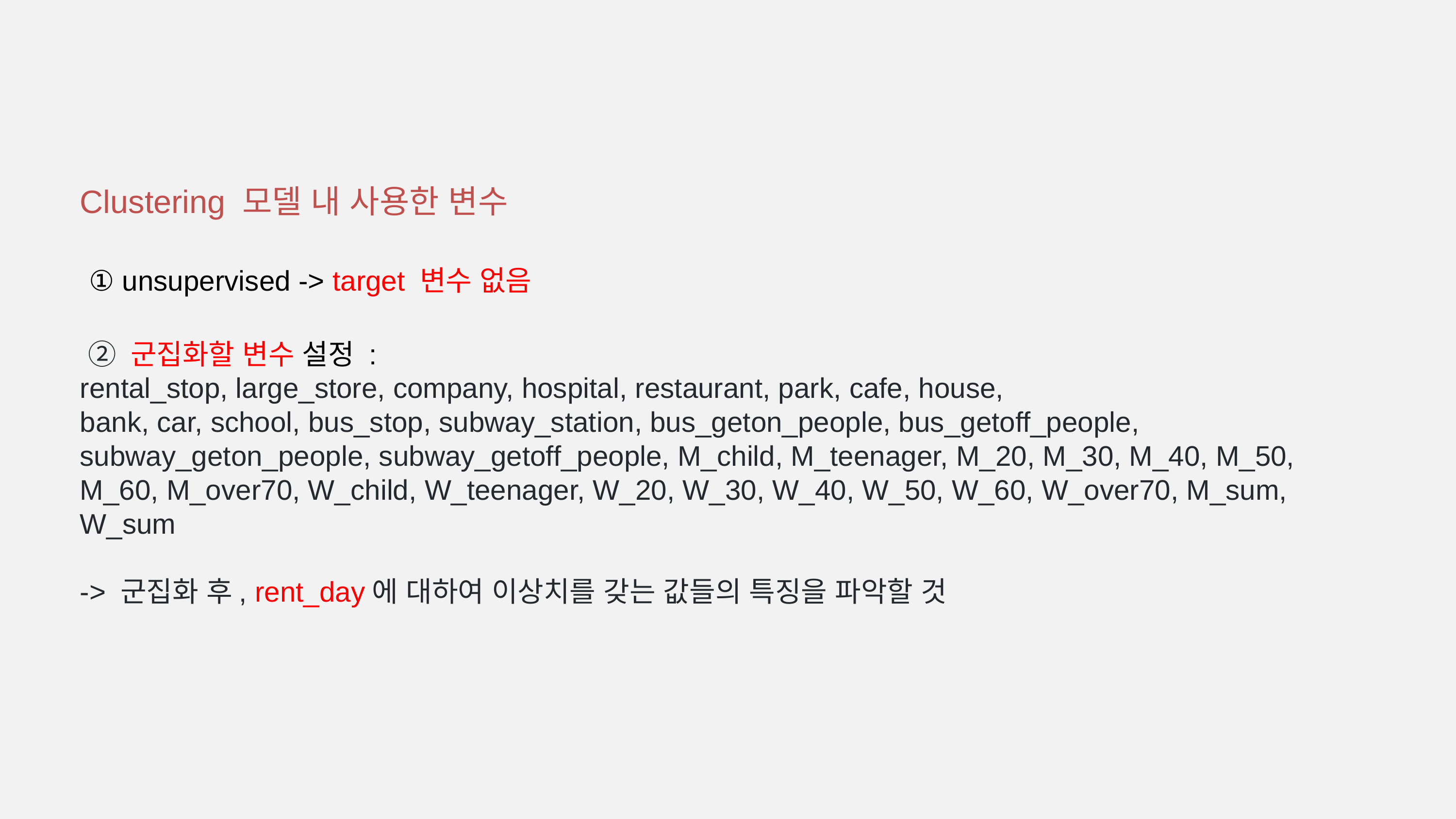

Clustering 모델 내 사용한 변수

 ① unsupervised -> target 변수 없음

 ② 군집화할 변수 설정 :
rental_stop, large_store, company, hospital, restaurant, park, cafe, house,
bank, car, school, bus_stop, subway_station, bus_geton_people, bus_getoff_people, subway_geton_people, subway_getoff_people, M_child, M_teenager, M_20, M_30, M_40, M_50, M_60, M_over70, W_child, W_teenager, W_20, W_30, W_40, W_50, W_60, W_over70, M_sum, W_sum

-> 군집화 후, rent_day에 대하여 이상치를 갖는 값들의 특징을 파악할 것